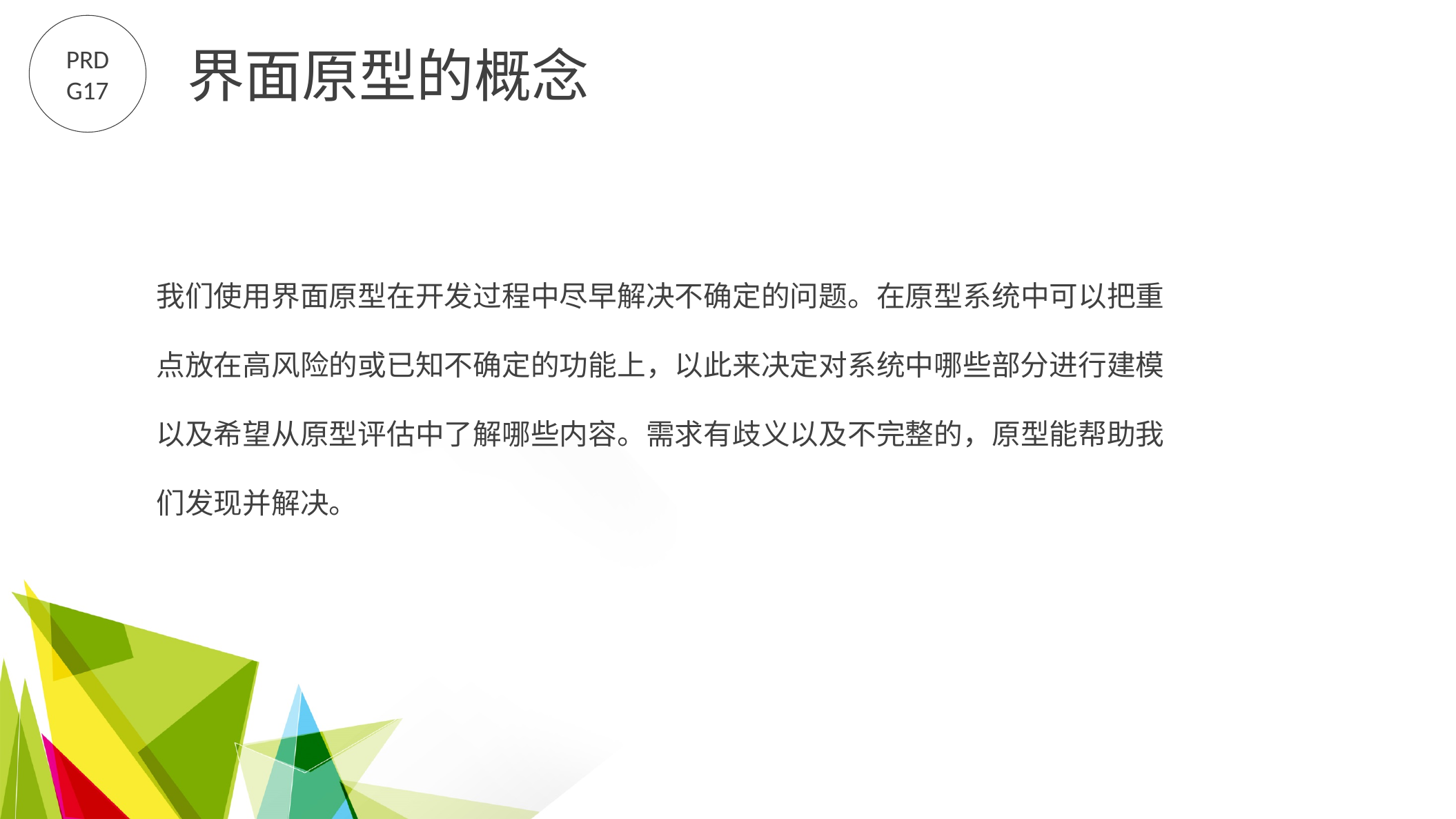

PRD
G17
界面原型的概念
我们使用界面原型在开发过程中尽早解决不确定的问题。在原型系统中可以把重点放在高风险的或已知不确定的功能上，以此来决定对系统中哪些部分进行建模以及希望从原型评估中了解哪些内容。需求有歧义以及不完整的，原型能帮助我们发现并解决。